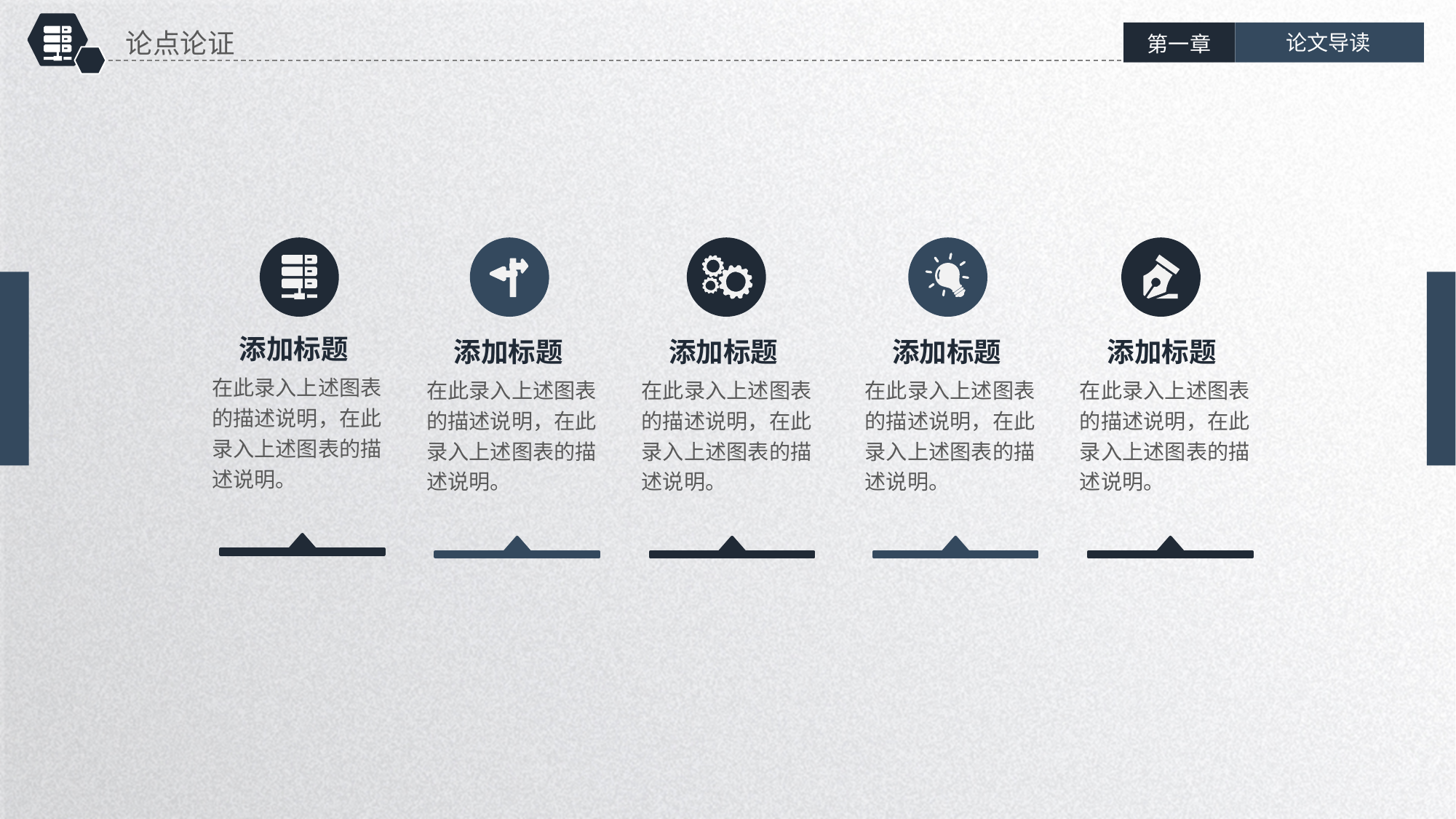

论点论证
论文导读

第一章

添加标题
添加标题
添加标题
添加标题
添加标题
在此录入上述图表的描述说明，在此录入上述图表的描述说明。
在此录入上述图表的描述说明，在此录入上述图表的描述说明。
在此录入上述图表的描述说明，在此录入上述图表的描述说明。
在此录入上述图表的描述说明，在此录入上述图表的描述说明。
在此录入上述图表的描述说明，在此录入上述图表的描述说明。

延时符